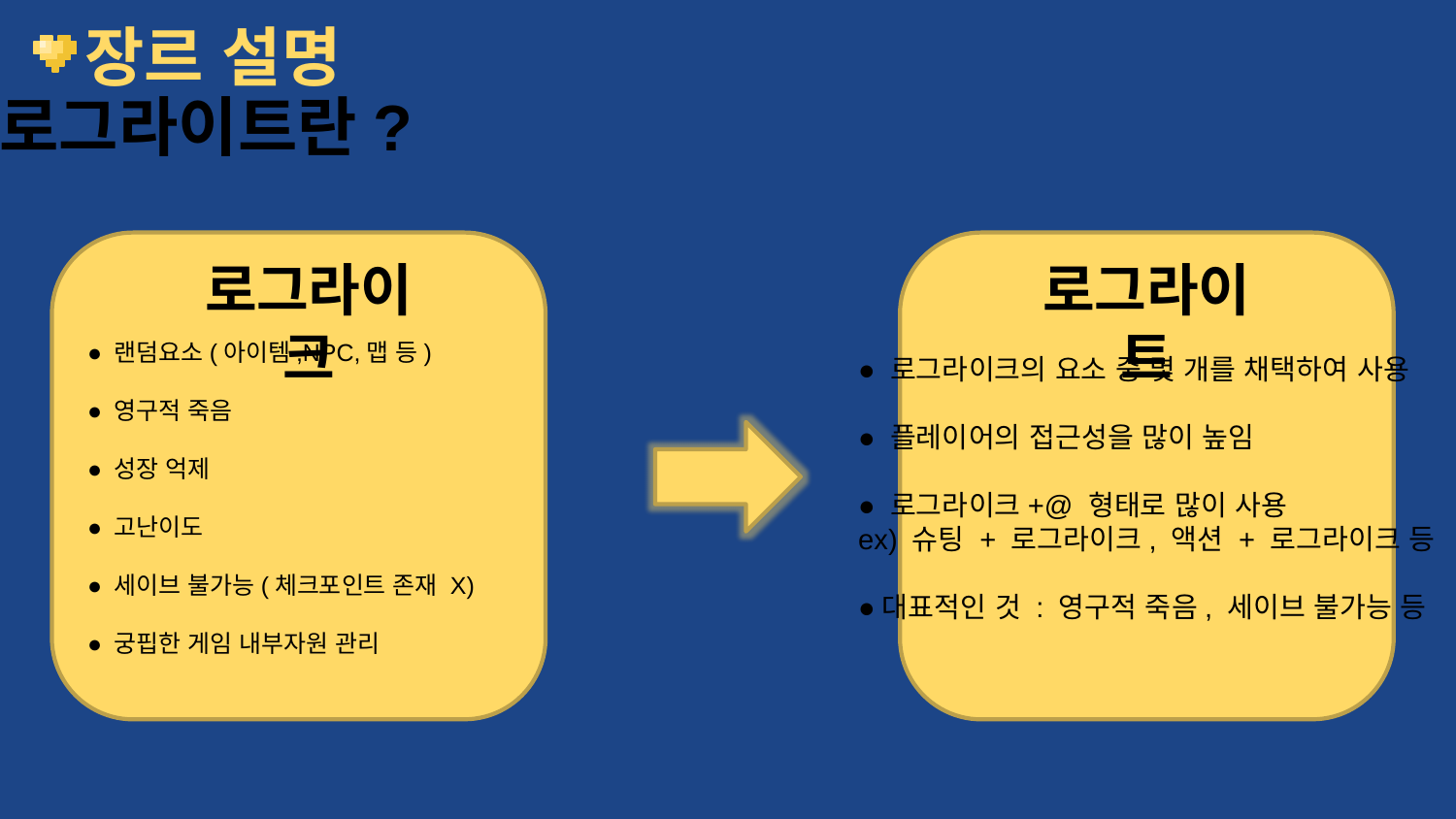

# 장르 설명

로그라이트란?

로그라이크
로그라이트
● 랜덤요소(아이템,NPC,맵 등)

● 영구적 죽음

● 성장 억제

● 고난이도

● 세이브 불가능(체크포인트 존재 X)

● 궁핍한 게임 내부자원 관리
● 로그라이크의 요소 중 몇 개를 채택하여 사용

● 플레이어의 접근성을 많이 높임

● 로그라이크+@ 형태로 많이 사용
ex) 슈팅 + 로그라이크, 액션 + 로그라이크 등

●대표적인 것 : 영구적 죽음, 세이브 불가능 등